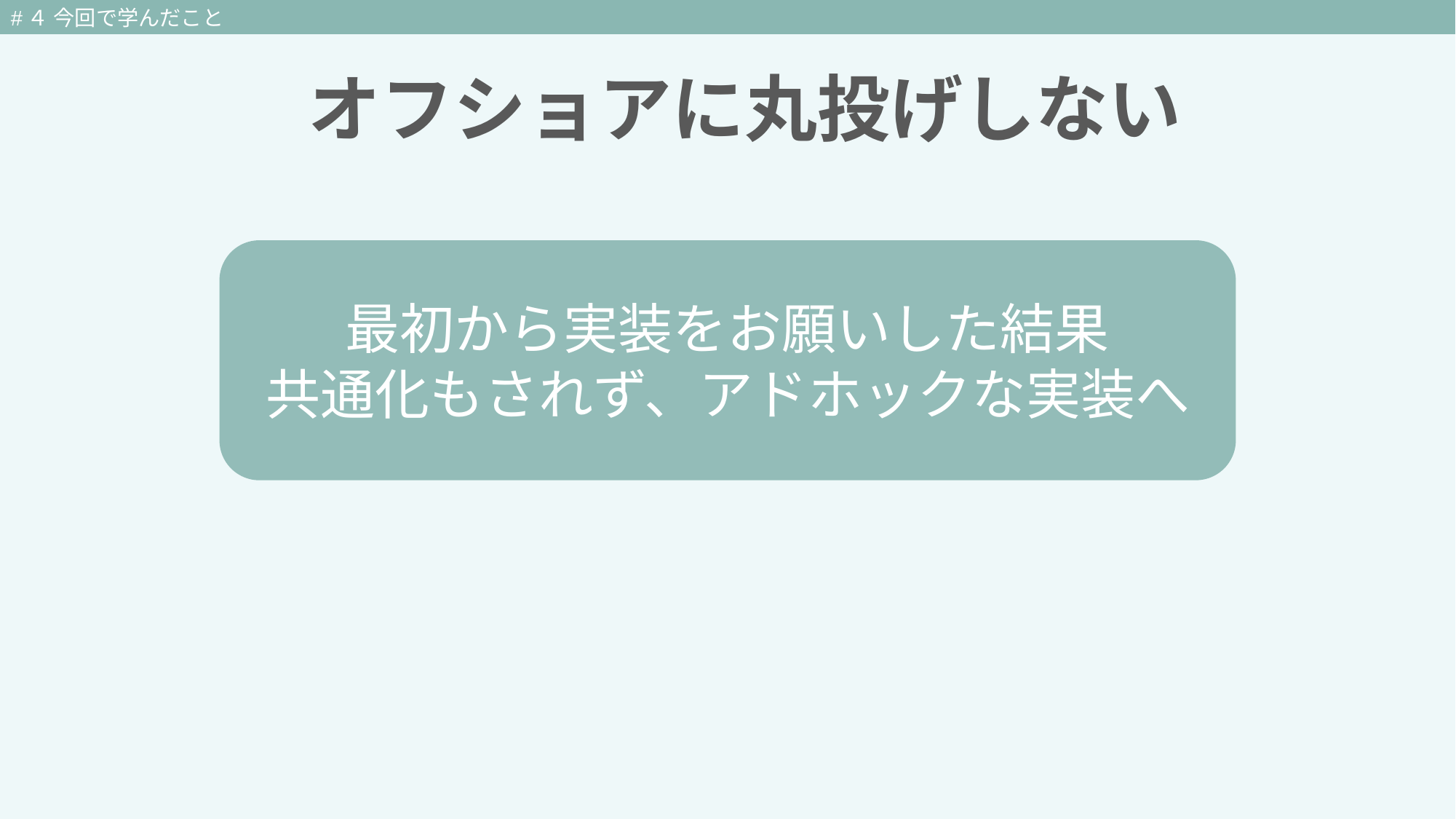

#４ 今回で学んだこと
 オフショアに丸投げしない
最初から実装をお願いした結果
共通化もされず、アドホックな実装へ